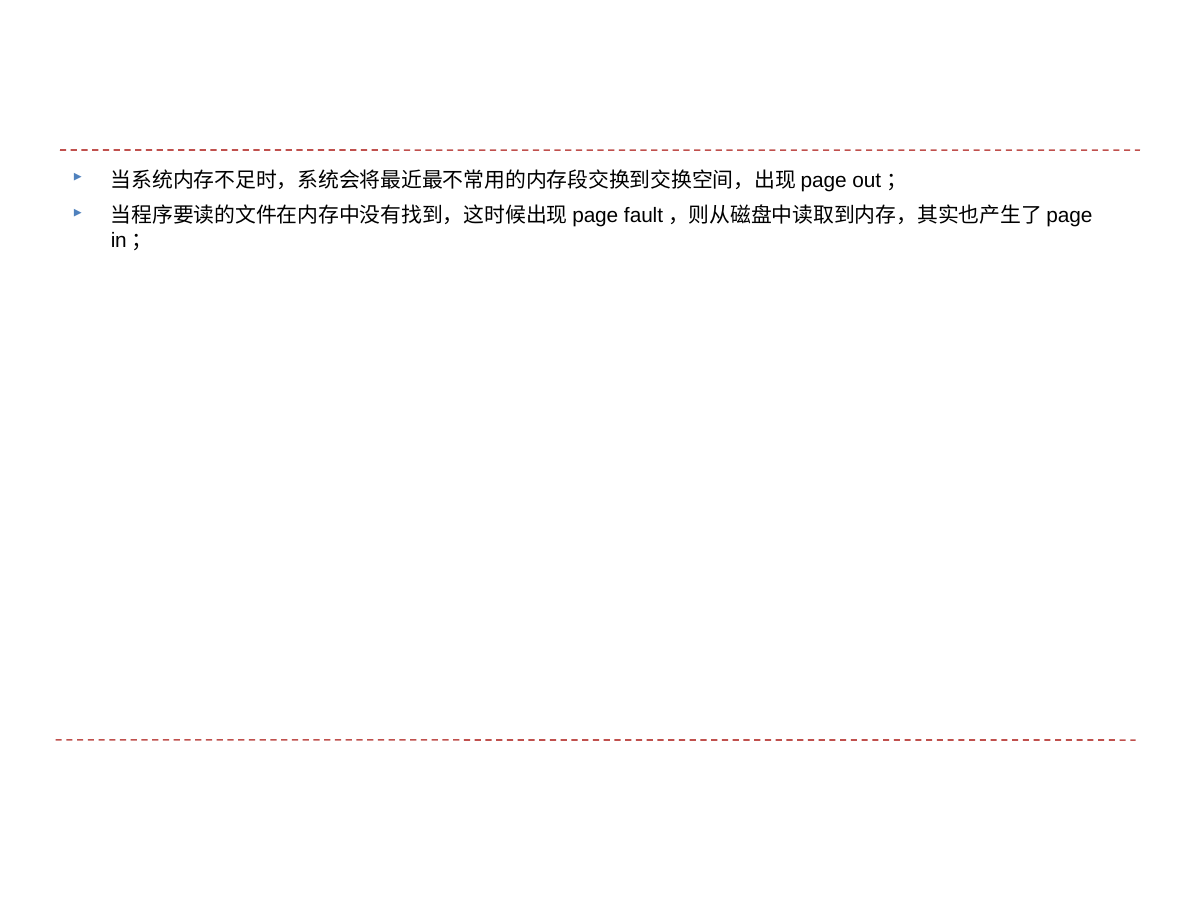

#
当系统内存不足时，系统会将最近最不常用的内存段交换到交换空间，出现page out；
当程序要读的文件在内存中没有找到，这时候出现page fault，则从磁盘中读取到内存，其实也产生了page in；